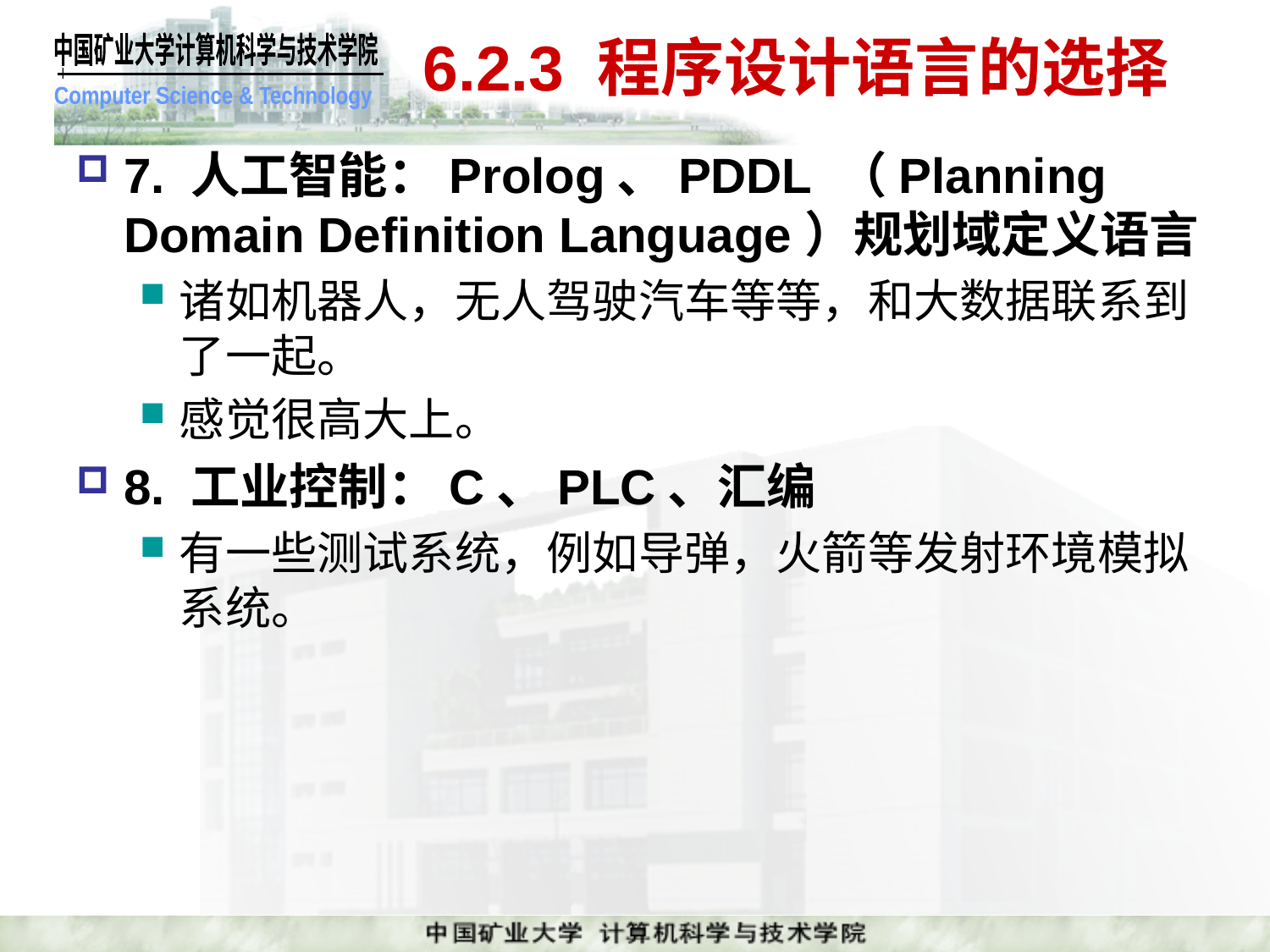

# 6.2.3 程序设计语言的选择
7. 人工智能：Prolog、PDDL （Planning Domain Definition Language）规划域定义语言
诸如机器人，无人驾驶汽车等等，和大数据联系到了一起。
感觉很高大上。
8. 工业控制：C、PLC、汇编
有一些测试系统，例如导弹，火箭等发射环境模拟系统。
29